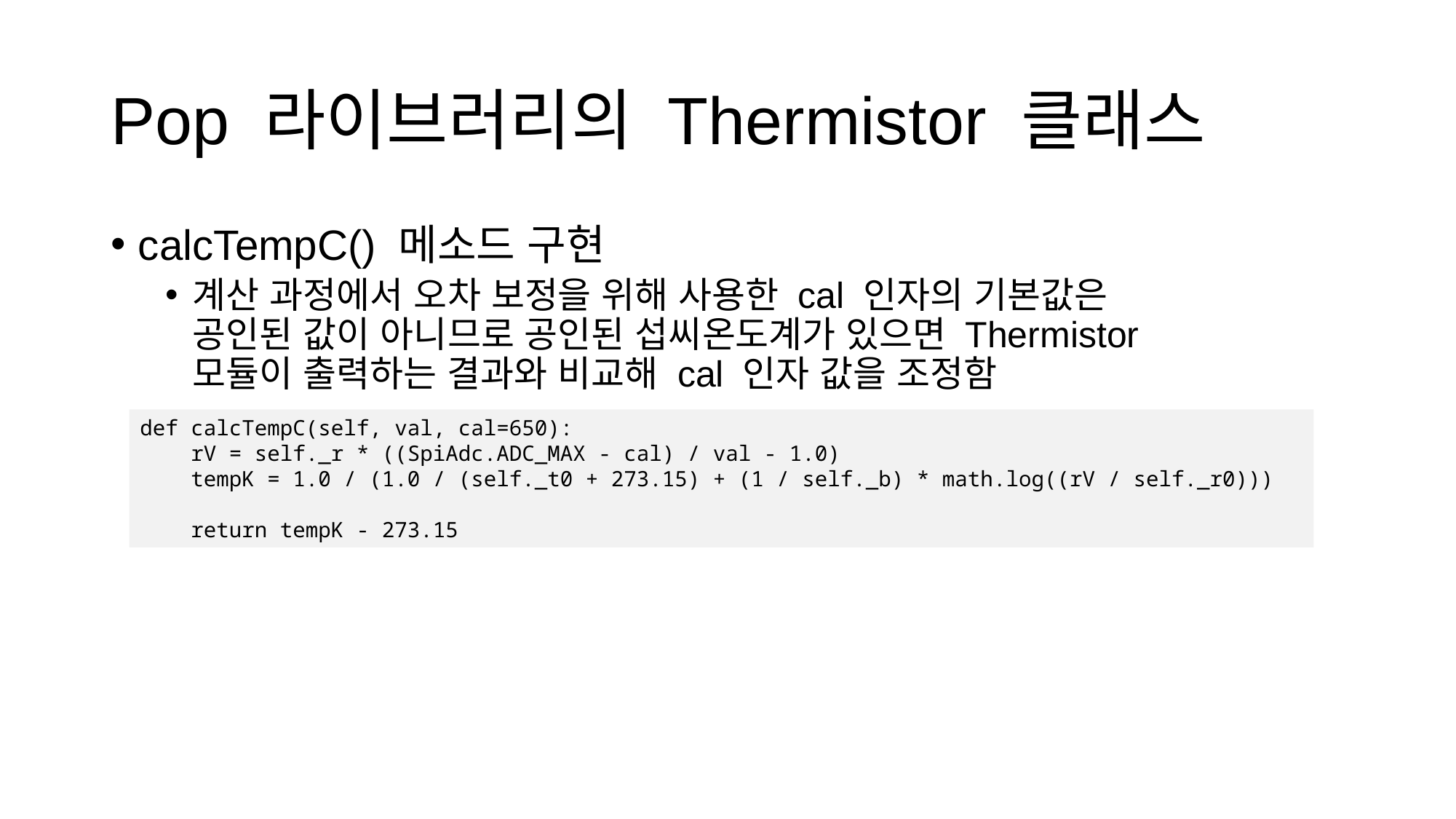

# Pop 라이브러리의 Thermistor 클래스
calcTempC() 메소드 구현
계산 과정에서 오차 보정을 위해 사용한 cal 인자의 기본값은
공인된 값이 아니므로 공인된 섭씨온도계가 있으면 Thermistor
모듈이 출력하는 결과와 비교해 cal 인자 값을 조정함
def calcTempC(self, val, cal=650):
    rV = self._r * ((SpiAdc.ADC_MAX - cal) / val - 1.0)
    tempK = 1.0 / (1.0 / (self._t0 + 273.15) + (1 / self._b) * math.log((rV / self._r0)))

    return tempK - 273.15